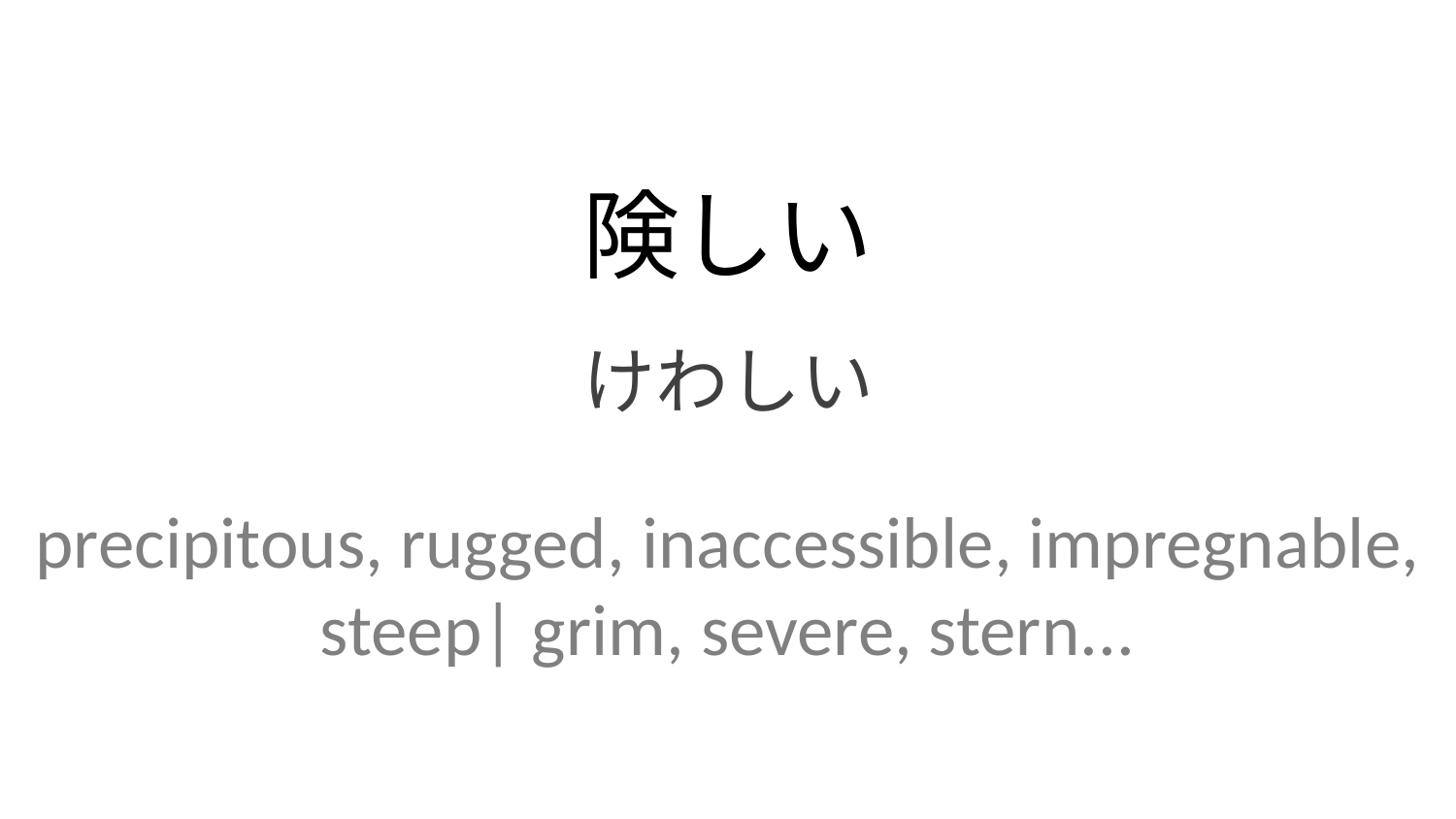

険しい

けわしい
precipitous, rugged, inaccessible, impregnable, steep| grim, severe, stern...